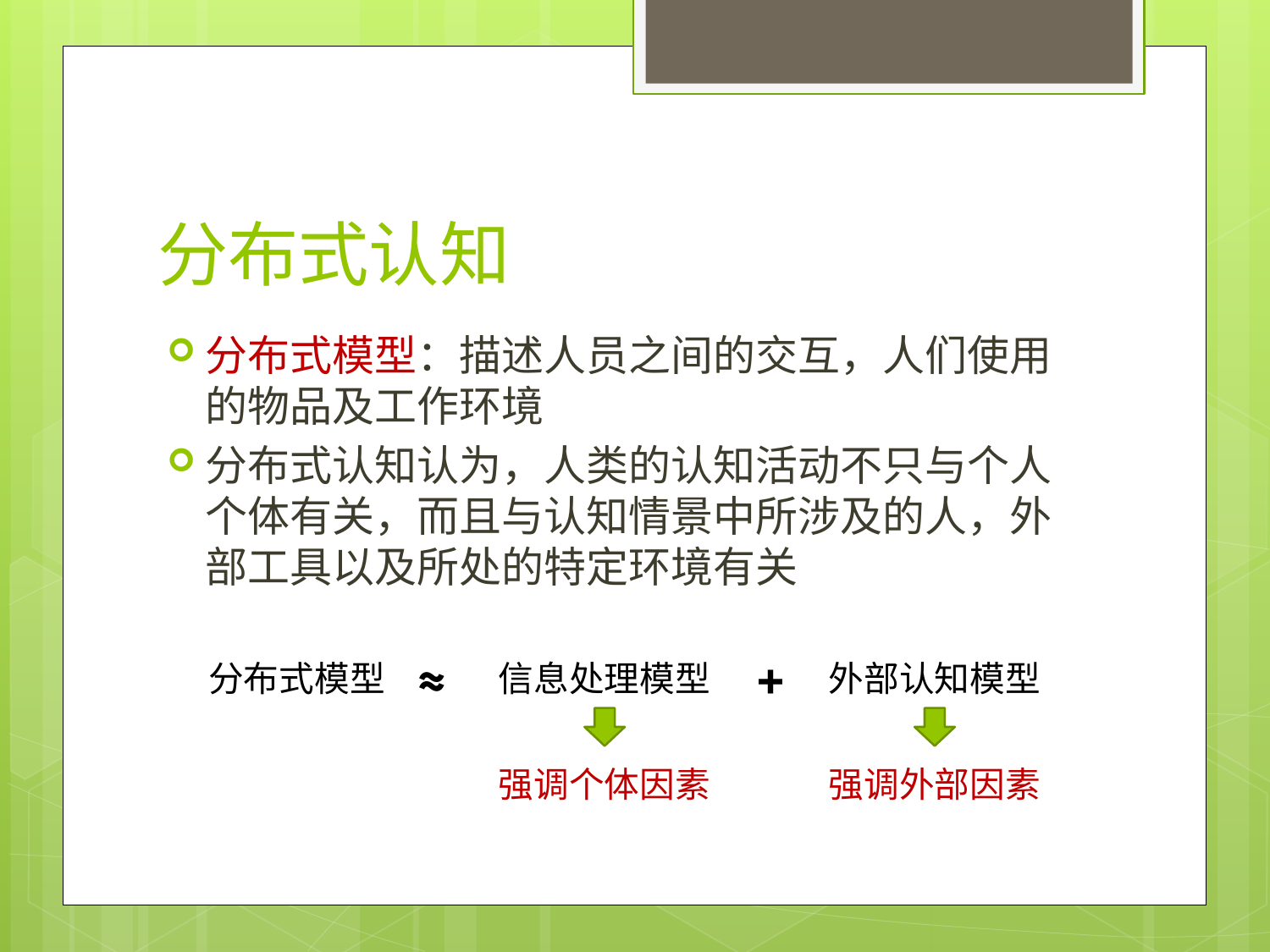

# 分布式认知
分布式模型：描述人员之间的交互，人们使用的物品及工作环境
分布式认知认为，人类的认知活动不只与个人个体有关，而且与认知情景中所涉及的人，外部工具以及所处的特定环境有关
≈
+
分布式模型
信息处理模型
外部认知模型

强调个体因素
强调外部因素